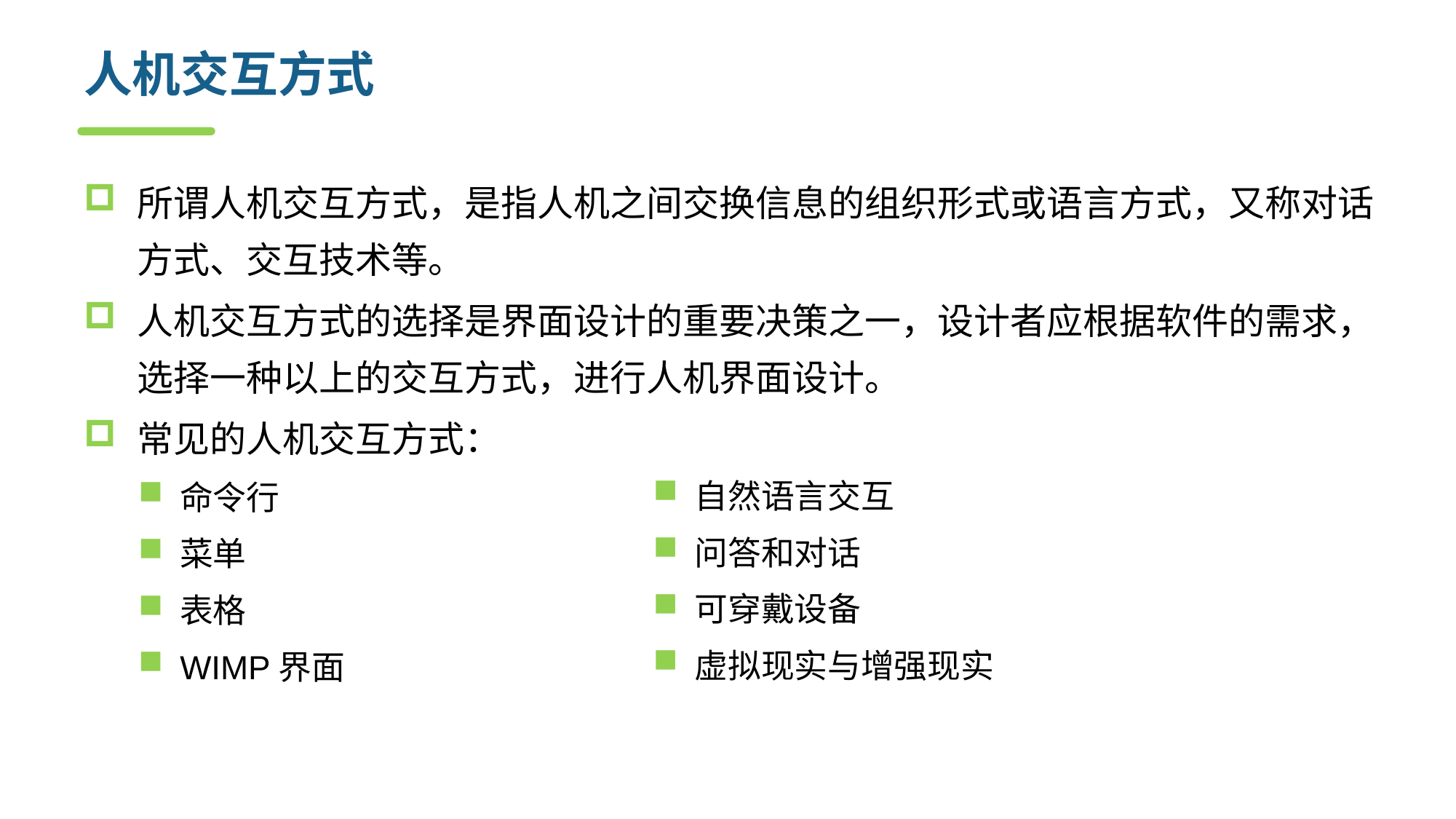

# 人机交互方式
所谓人机交互方式，是指人机之间交换信息的组织形式或语言方式，又称对话方式、交互技术等。
人机交互方式的选择是界面设计的重要决策之一，设计者应根据软件的需求，选择一种以上的交互方式，进行人机界面设计。
常见的人机交互方式：
命令行
菜单
表格
WIMP界面
自然语言交互
问答和对话
可穿戴设备
虚拟现实与增强现实

11